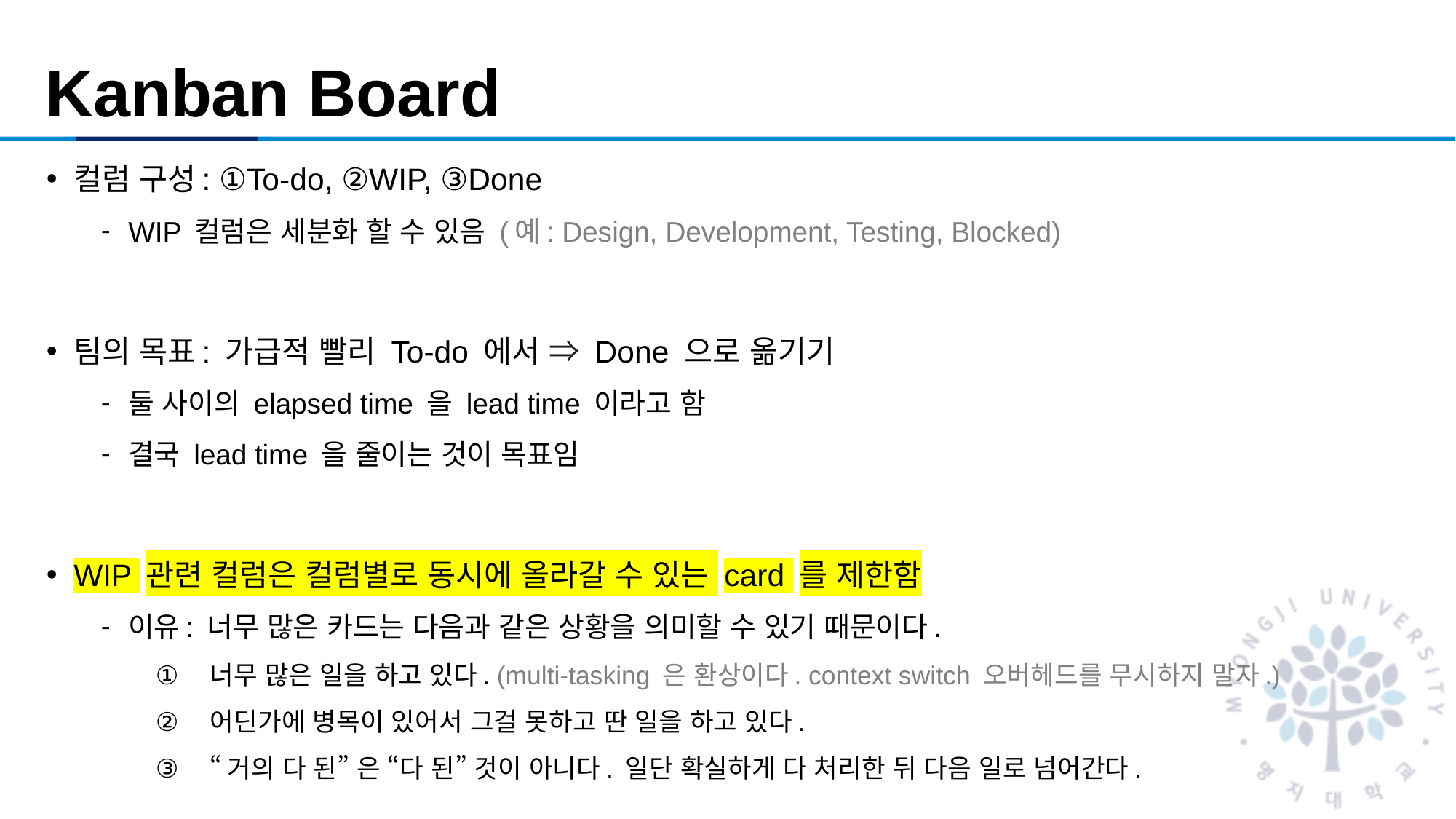

# Kanban Board
컬럼 구성: ①To-do, ②WIP, ③Done
WIP 컬럼은 세분화 할 수 있음 (예: Design, Development, Testing, Blocked)

팀의 목표: 가급적 빨리 To-do 에서 ⇒ Done 으로 옮기기
둘 사이의 elapsed time 을 lead time 이라고 함
결국 lead time 을 줄이는 것이 목표임

WIP 관련 컬럼은 컬럼별로 동시에 올라갈 수 있는 card 를 제한함
이유: 너무 많은 카드는 다음과 같은 상황을 의미할 수 있기 때문이다.
너무 많은 일을 하고 있다. (multi-tasking 은 환상이다. context switch 오버헤드를 무시하지 말자.)
어딘가에 병목이 있어서 그걸 못하고 딴 일을 하고 있다.
“거의 다 된” 은 “다 된” 것이 아니다. 일단 확실하게 다 처리한 뒤 다음 일로 넘어간다.